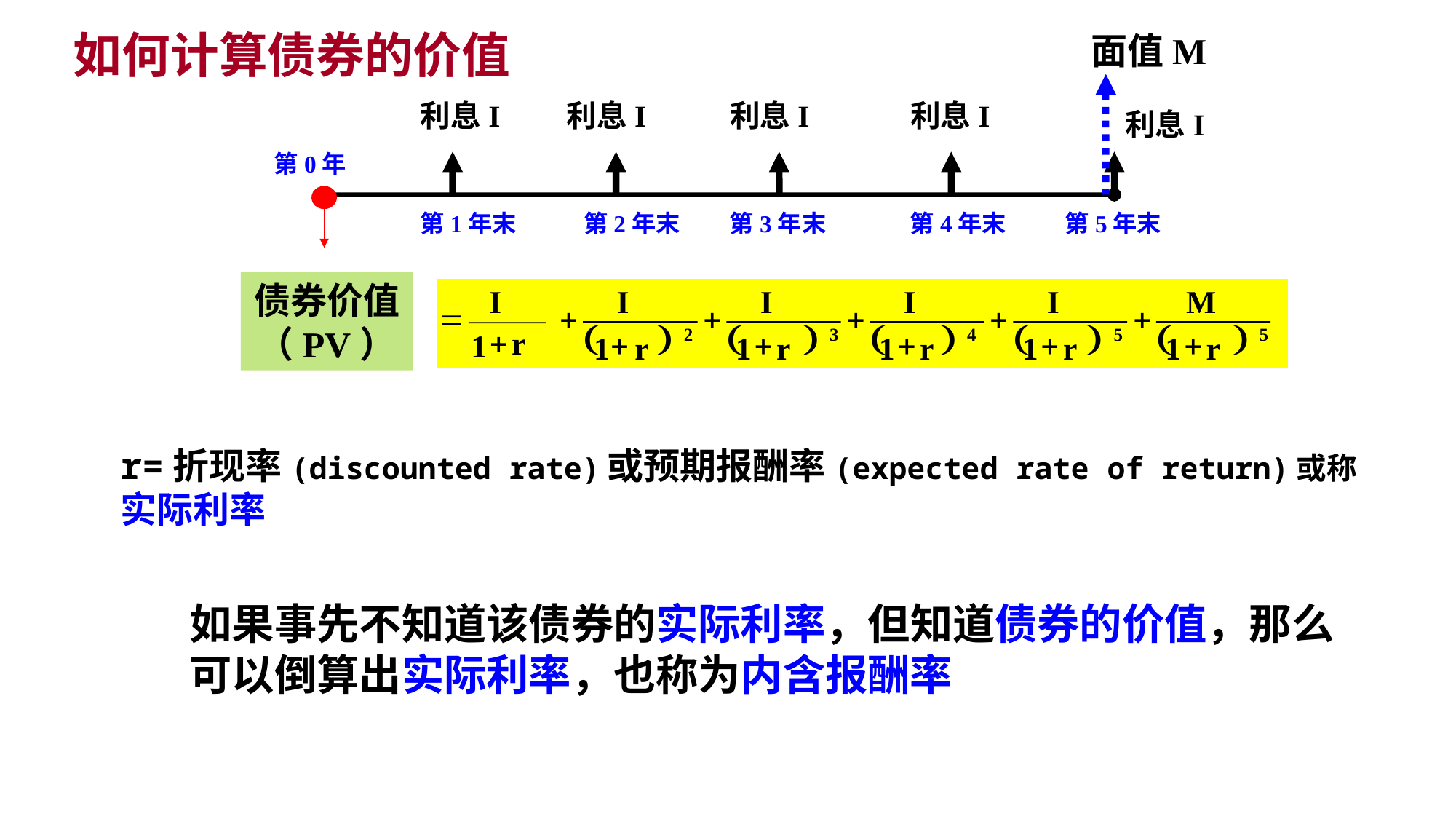

如何计算债券的价值
面值M

利息I
利息I
利息I
利息I
利息I
第0年

第1年末
第2年末
第3年末
第4年末
第5年末
债券价值（PV）

I
I
I
I
I
M
=
+
+
+
+
+
(
)
(
)
(
)
(
)
(
)

+

r
3
4
5
2
5
+
+
+
+
+
1
1
r
1
r
1
r
1
r
1
r
r=折现率(discounted rate)或预期报酬率(expected rate of return)或称实际利率

如果事先不知道该债券的实际利率，但知道债券的价值，那么可以倒算出实际利率，也称为内含报酬率